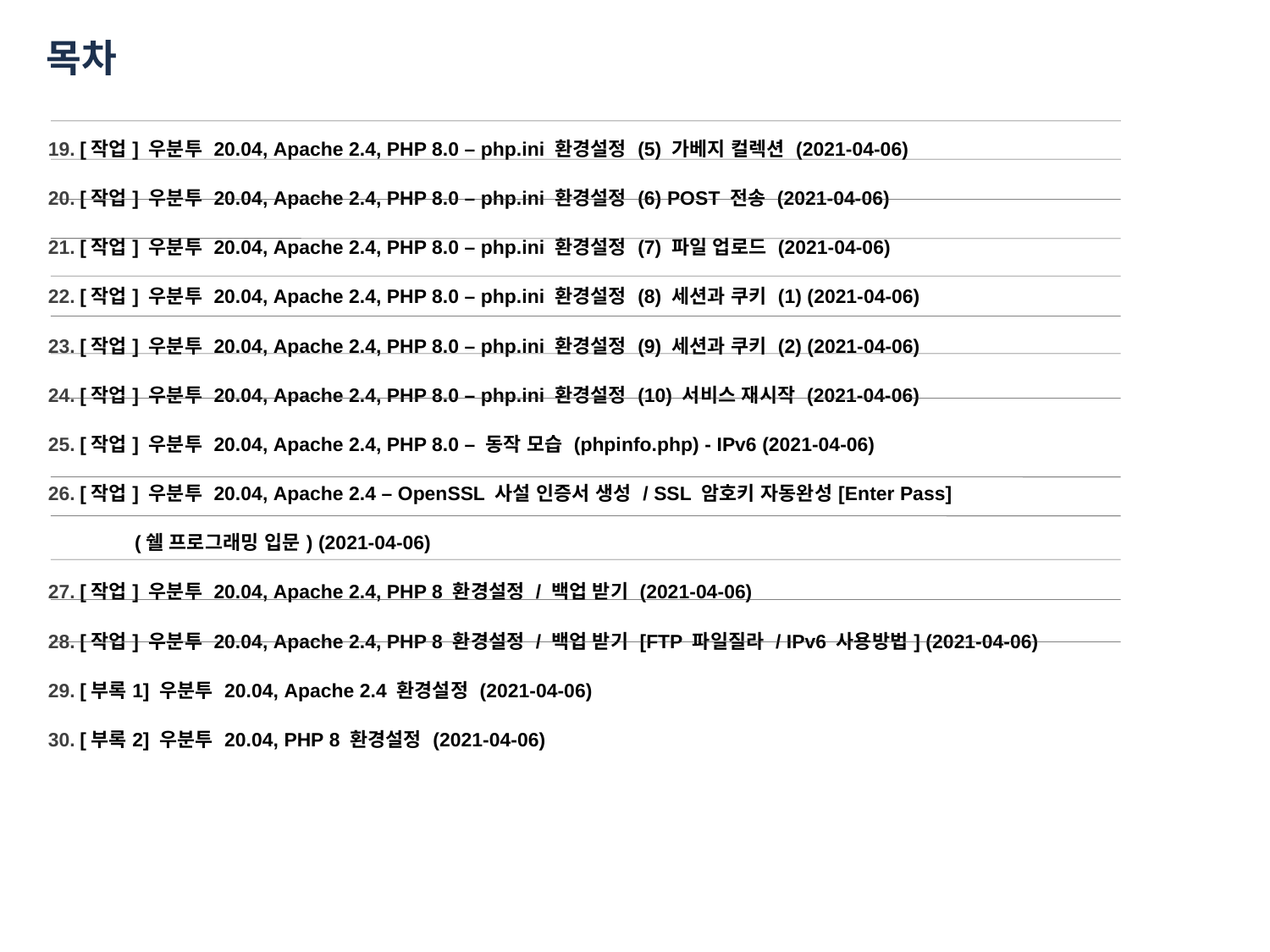

목차
[작업] 우분투 20.04, Apache 2.4, PHP 8.0 – php.ini 환경설정 (5) 가베지 컬렉션 (2021-04-06)
[작업] 우분투 20.04, Apache 2.4, PHP 8.0 – php.ini 환경설정 (6) POST 전송 (2021-04-06)
[작업] 우분투 20.04, Apache 2.4, PHP 8.0 – php.ini 환경설정 (7) 파일 업로드 (2021-04-06)
[작업] 우분투 20.04, Apache 2.4, PHP 8.0 – php.ini 환경설정 (8) 세션과 쿠키 (1) (2021-04-06)
[작업] 우분투 20.04, Apache 2.4, PHP 8.0 – php.ini 환경설정 (9) 세션과 쿠키 (2) (2021-04-06)
[작업] 우분투 20.04, Apache 2.4, PHP 8.0 – php.ini 환경설정 (10) 서비스 재시작 (2021-04-06)
[작업] 우분투 20.04, Apache 2.4, PHP 8.0 – 동작 모습 (phpinfo.php) - IPv6 (2021-04-06)
[작업] 우분투 20.04, Apache 2.4 – OpenSSL 사설 인증서 생성 / SSL 암호키 자동완성[Enter Pass]
          (쉘 프로그래밍 입문) (2021-04-06)
[작업] 우분투 20.04, Apache 2.4, PHP 8 환경설정 / 백업 받기 (2021-04-06)
[작업] 우분투 20.04, Apache 2.4, PHP 8 환경설정 / 백업 받기 [FTP 파일질라 / IPv6 사용방법] (2021-04-06)
[부록1] 우분투 20.04, Apache 2.4 환경설정 (2021-04-06)
[부록2] 우분투 20.04, PHP 8 환경설정 (2021-04-06)